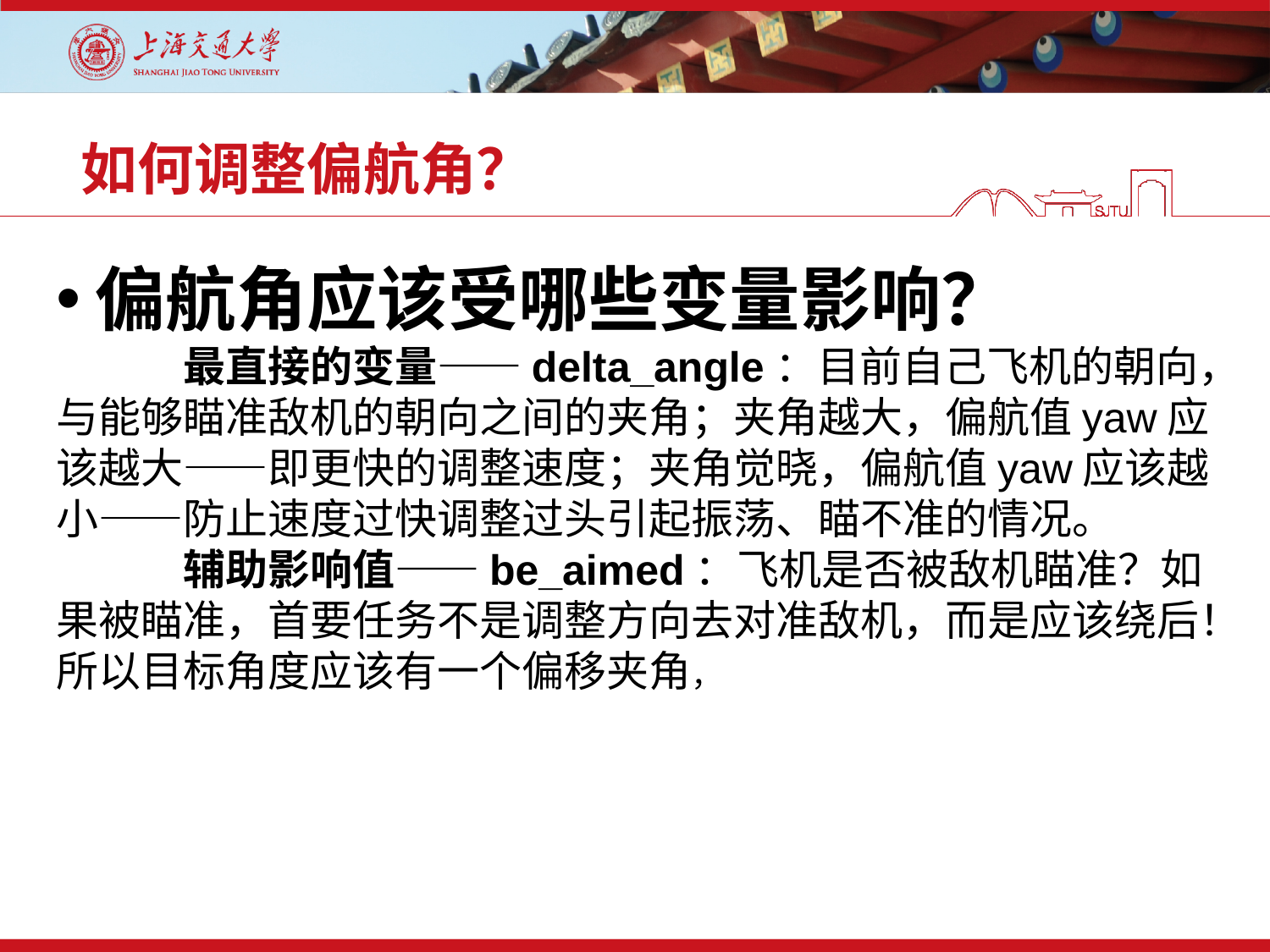

# 如何调整偏航角？
偏航角应该受哪些变量影响？
	最直接的变量——delta_angle：目前自己飞机的朝向，与能够瞄准敌机的朝向之间的夹角；夹角越大，偏航值yaw应该越大——即更快的调整速度；夹角觉晓，偏航值yaw应该越小——防止速度过快调整过头引起振荡、瞄不准的情况。
	辅助影响值——be_aimed：飞机是否被敌机瞄准？如果被瞄准，首要任务不是调整方向去对准敌机，而是应该绕后！所以目标角度应该有一个偏移夹角，